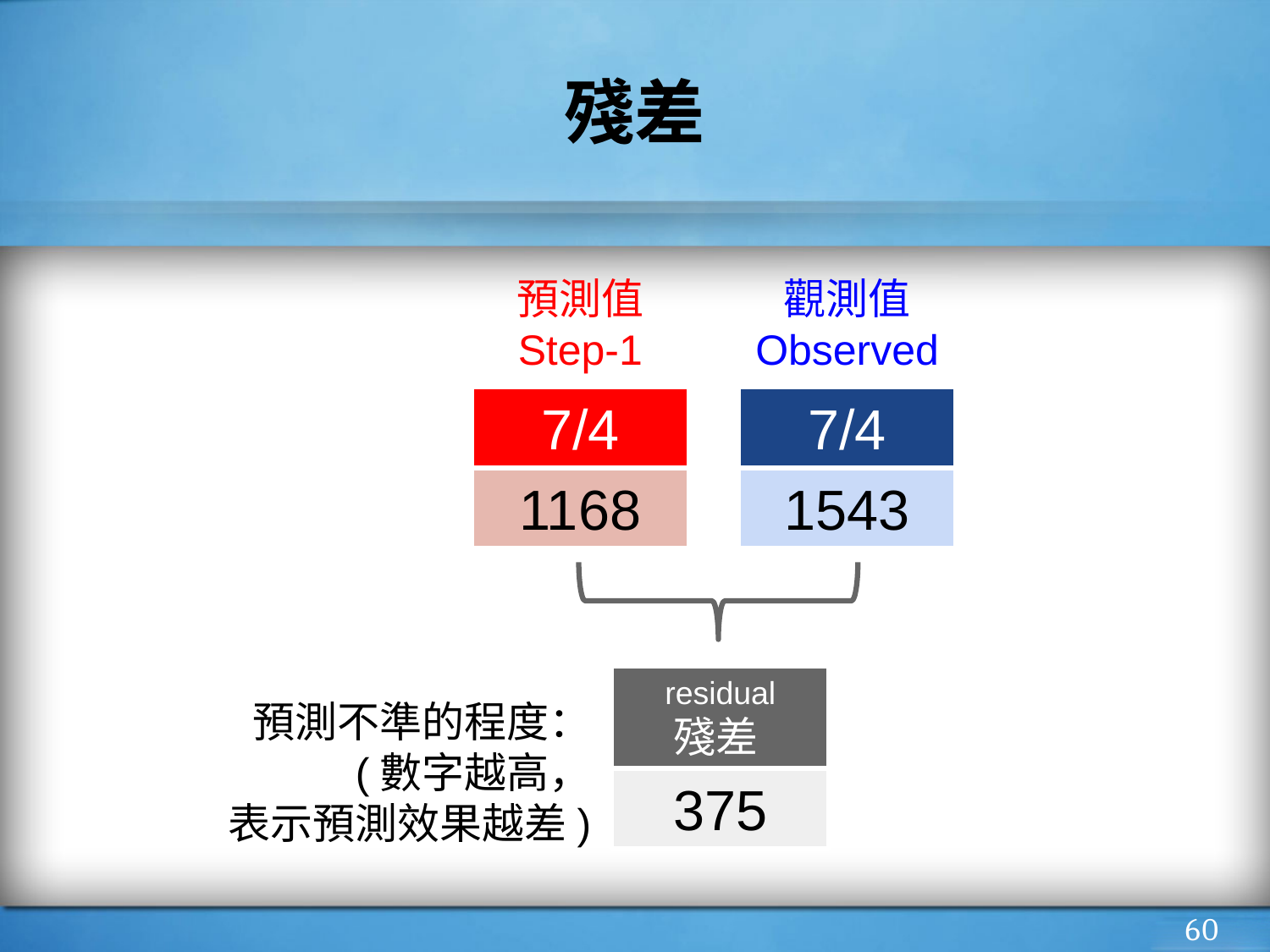

# 殘差
預測值
Step-1
觀測值 Observed
7/4
1543
7/4
1168

residual
殘差
375
預測不準的程度：
(數字越高，
表示預測效果越差)
60